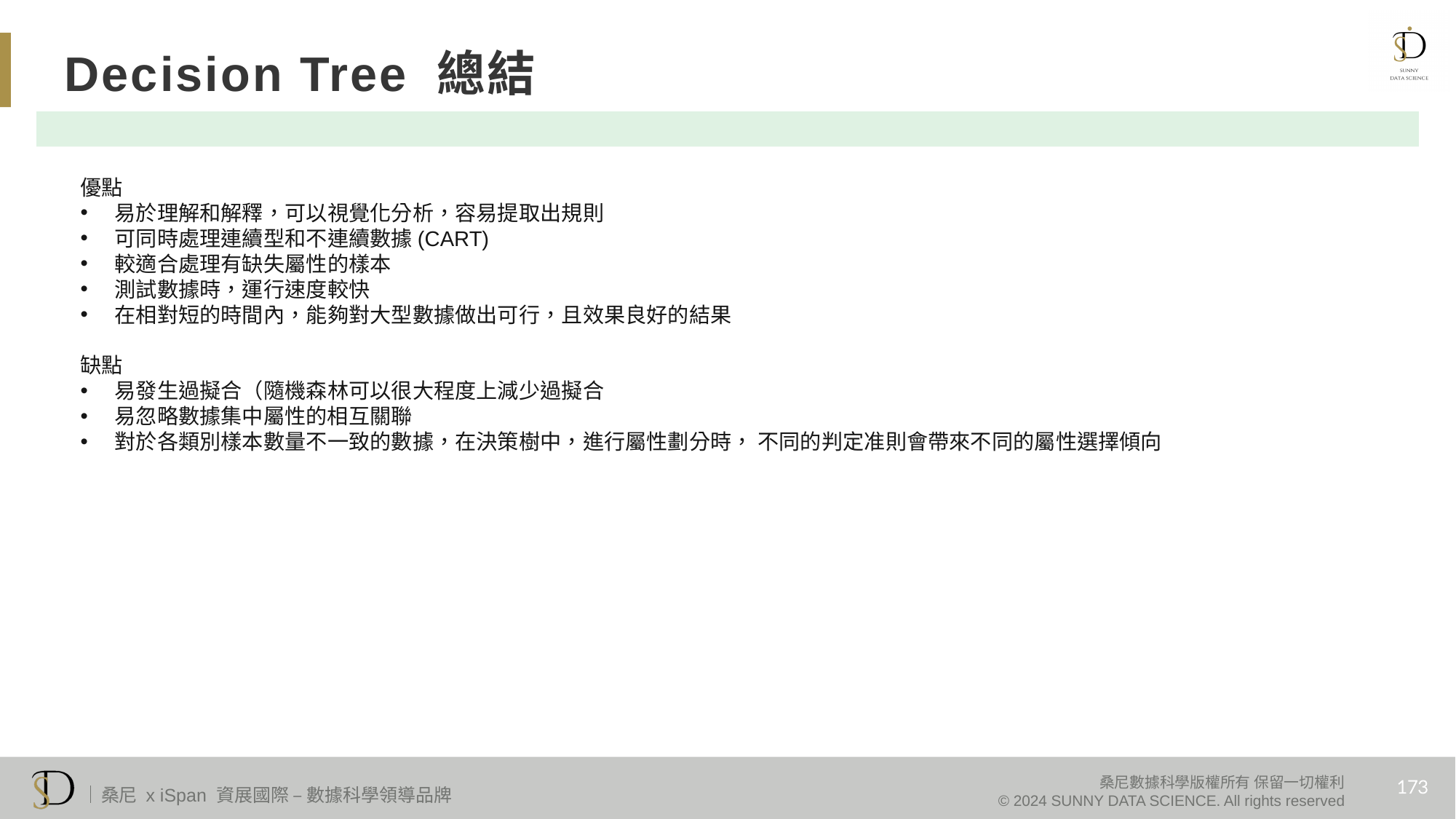

Decision Tree 總結

優點
易於理解和解釋，可以視覺化分析，容易提取出規則
可同時處理連續型和不連續數據(CART)
較適合處理有缺失屬性的樣本
測試數據時，運行速度較快
在相對短的時間內，能夠對大型數據做出可行，且效果良好的結果

缺點
易發生過擬合（隨機森林可以很大程度上減少過擬合
易忽略數據集中屬性的相互關聯
對於各類別樣本數量不一致的數據，在決策樹中，進行屬性劃分時， 不同的判定准則會帶來不同的屬性選擇傾向